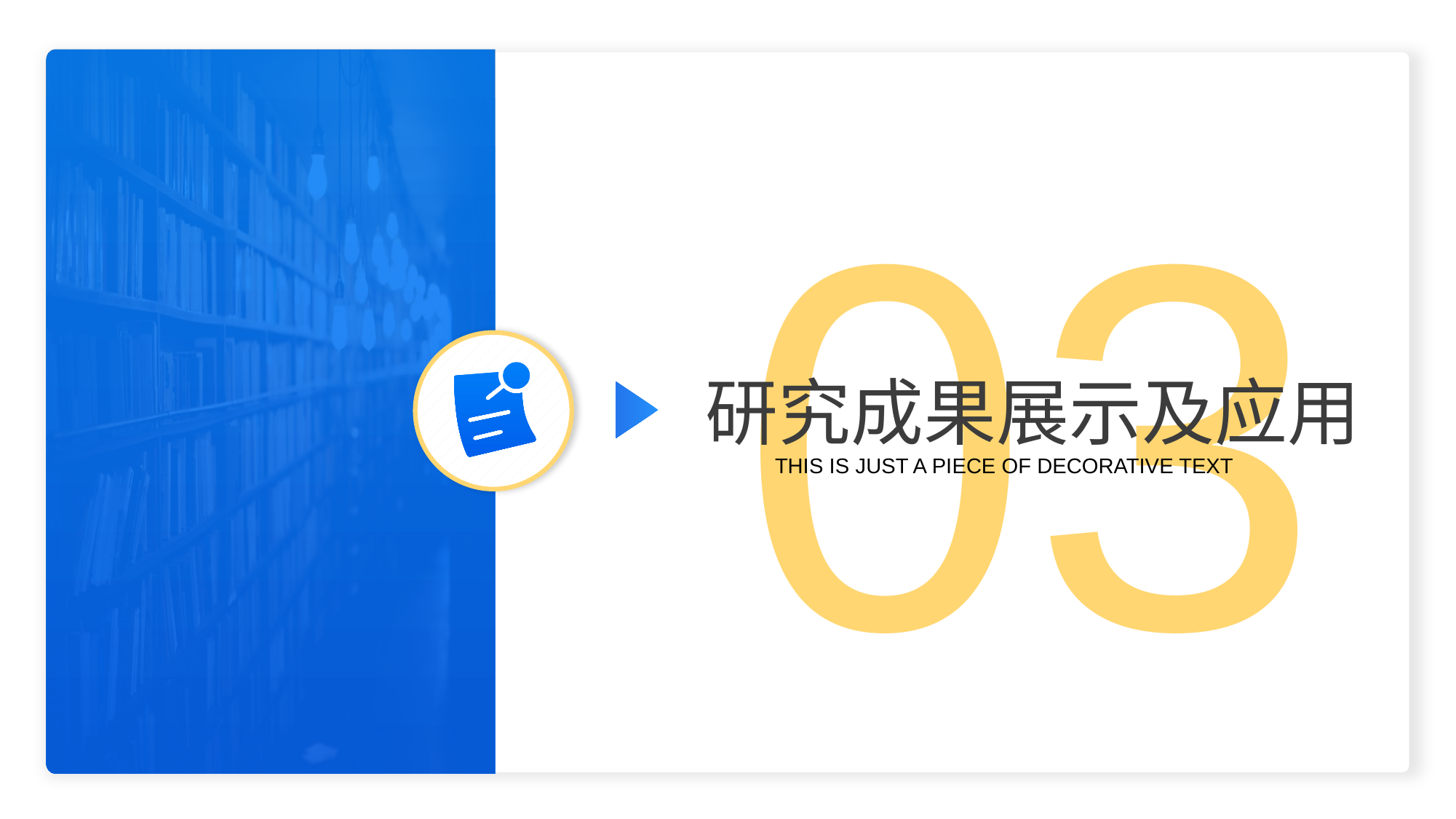

03
研究成果展示及应用

THIS IS JUST A PIECE OF DECORATIVE TEXT